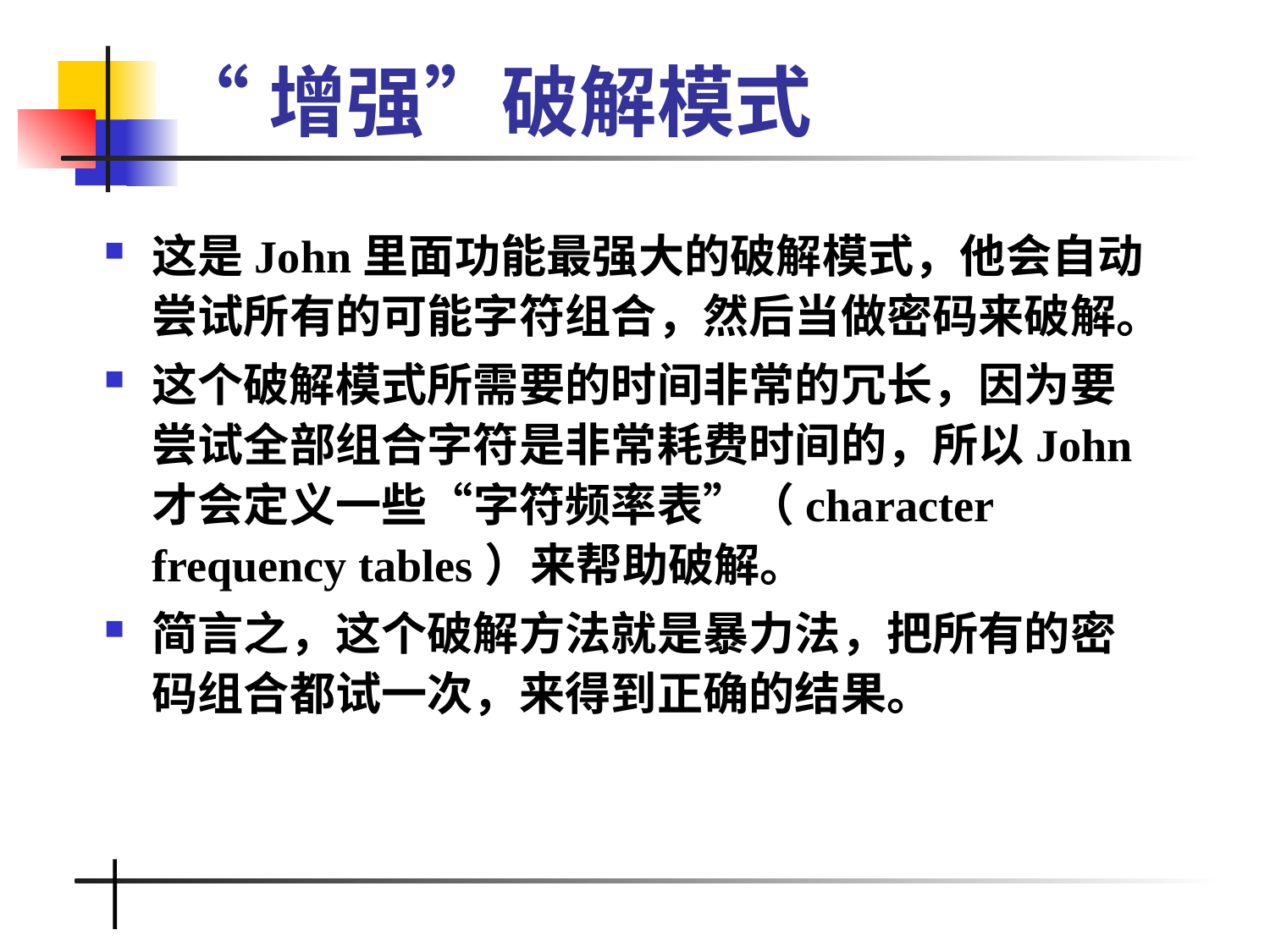

# “增强”破解模式
这是John里面功能最强大的破解模式，他会自动尝试所有的可能字符组合，然后当做密码来破解。
这个破解模式所需要的时间非常的冗长，因为要尝试全部组合字符是非常耗费时间的，所以John才会定义一些“字符频率表”（character frequency tables）来帮助破解。
简言之，这个破解方法就是暴力法，把所有的密码组合都试一次，来得到正确的结果。